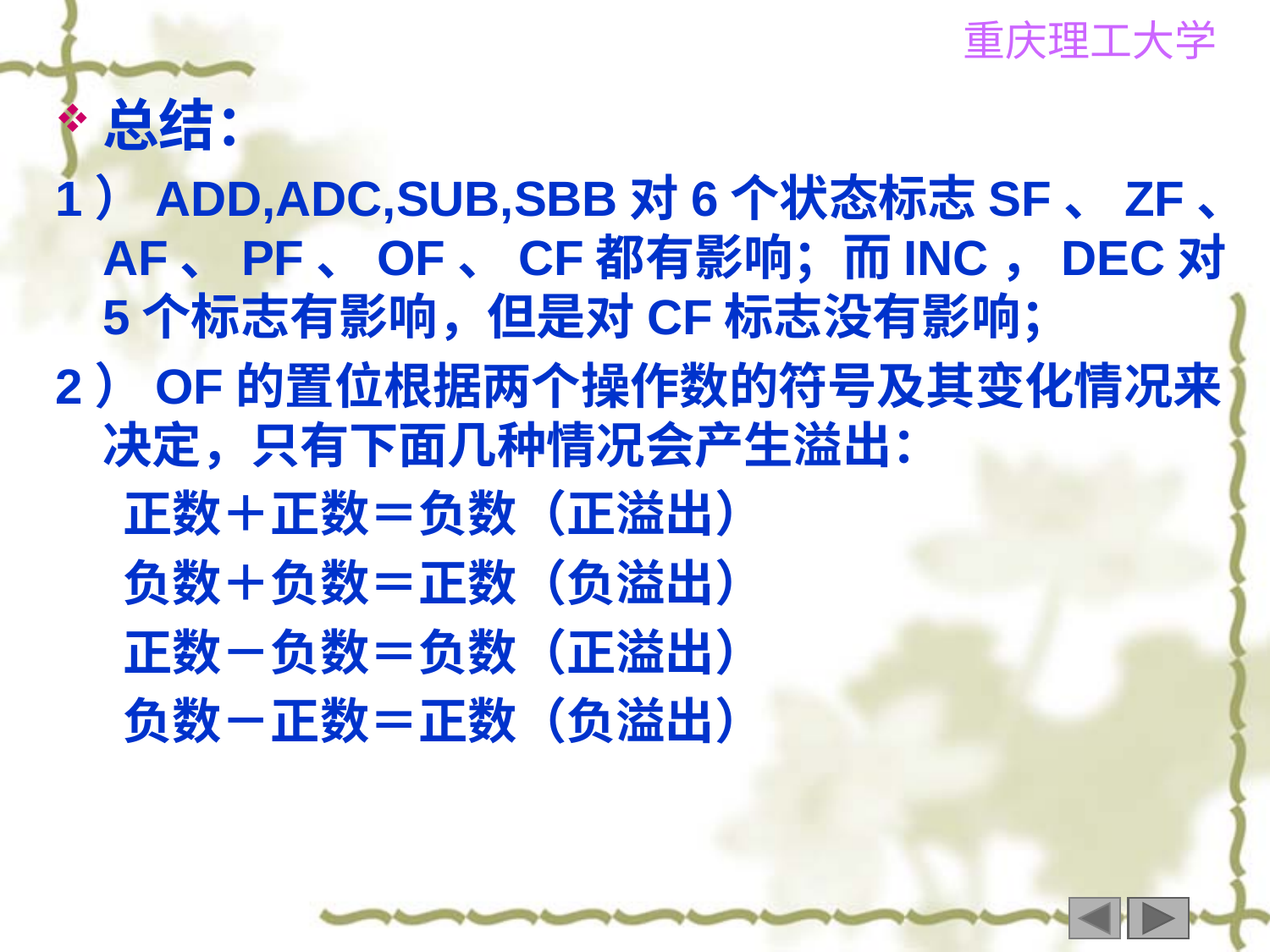

总结：
1）ADD,ADC,SUB,SBB对6个状态标志SF、ZF、AF、PF、OF、CF都有影响；而INC，DEC对5个标志有影响，但是对CF标志没有影响；
2）OF的置位根据两个操作数的符号及其变化情况来决定，只有下面几种情况会产生溢出：
     正数＋正数＝负数（正溢出）
     负数＋负数＝正数（负溢出）
     正数－负数＝负数（正溢出）
     负数－正数＝正数（负溢出）